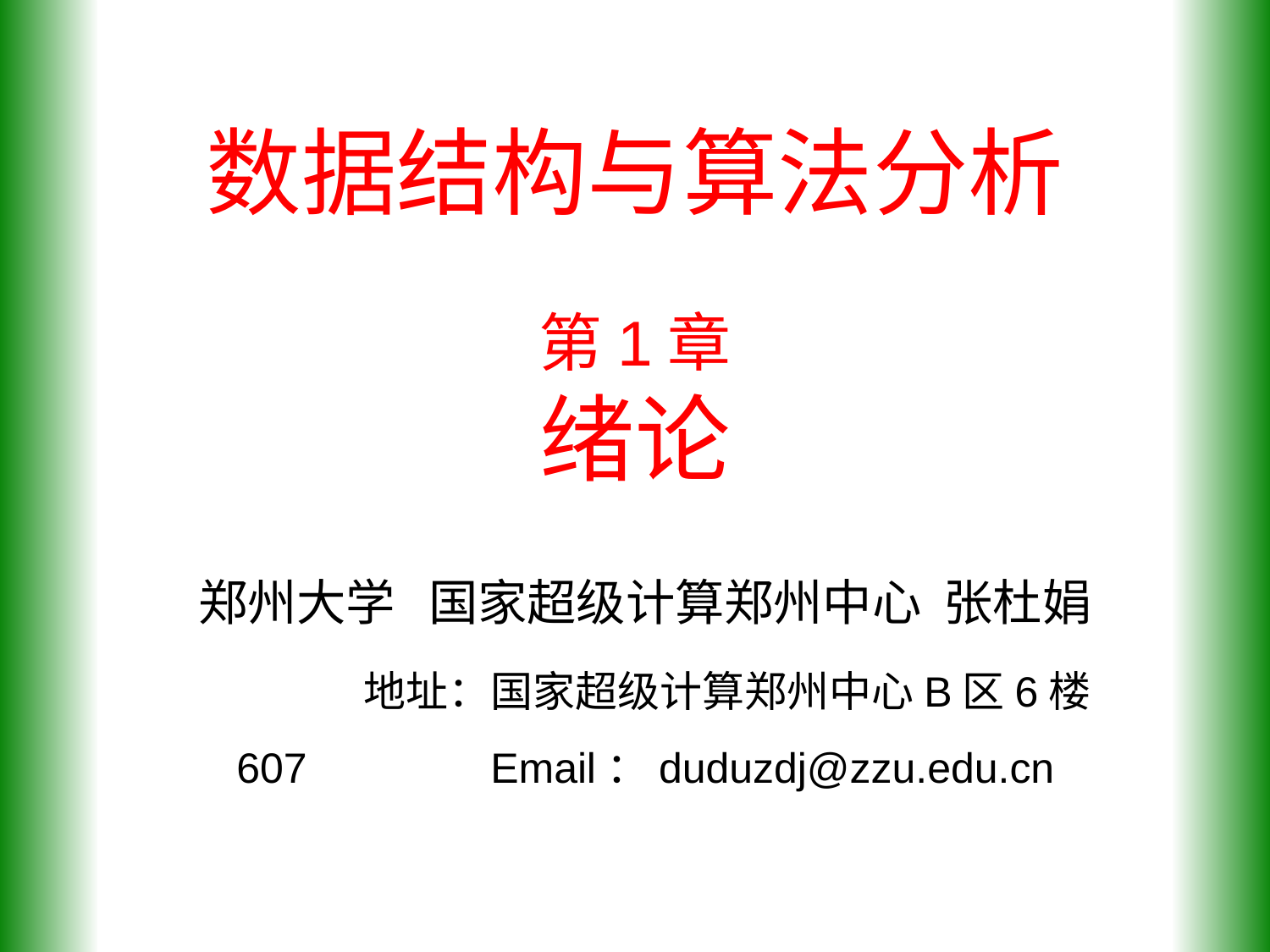

数据结构与算法分析
第1章
绪论
郑州大学   国家超级计算郑州中心  张杜娟
		地址：国家超级计算郑州中心B区6楼607		Email：duduzdj@zzu.edu.cn